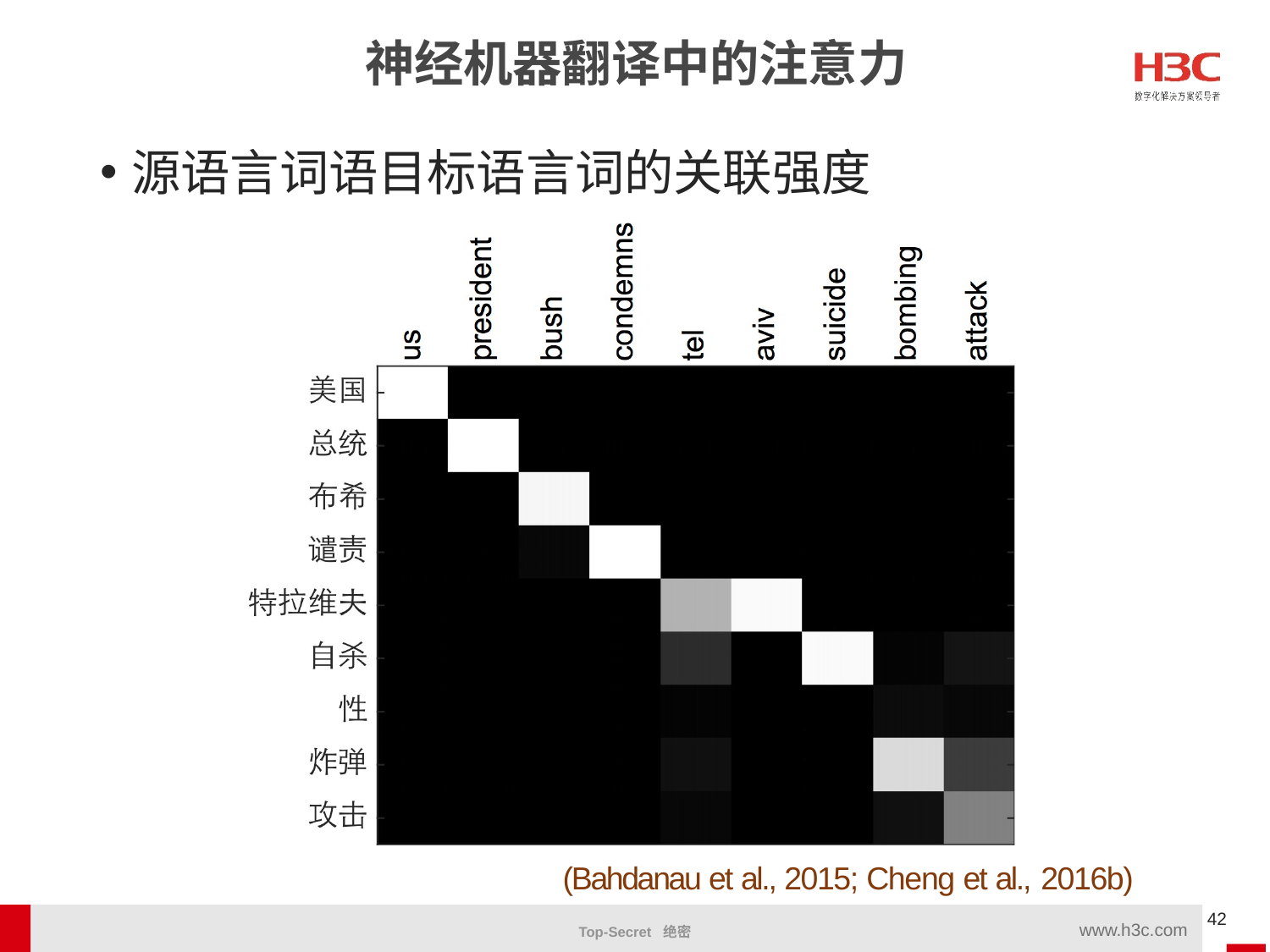

神经机器翻译中的注意力
源语言词语目标语言词的关联强度

(Bahdanau et al., 2015; Cheng et al., 2016b)